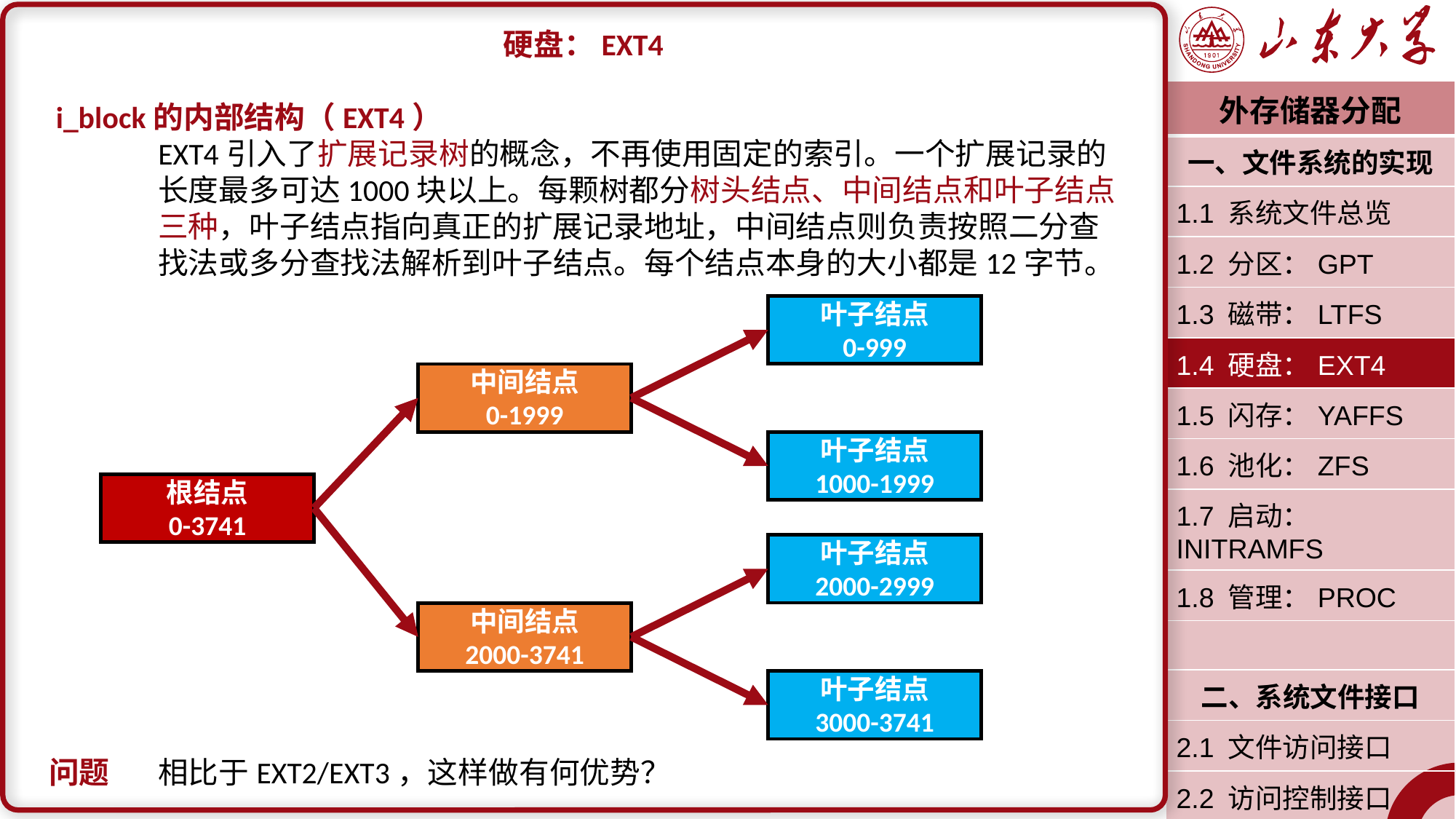

硬盘：EXT4

 i_block的内部结构（EXT4）
	EXT4引入了扩展记录树的概念，不再使用固定的索引。一个扩展记录的	长度最多可达1000块以上。每颗树都分树头结点、中间结点和叶子结点	三种，叶子结点指向真正的扩展记录地址，中间结点则负责按照二分查	找法或多分查找法解析到叶子结点。每个结点本身的大小都是12字节。

问题	相比于EXT2/EXT3，这样做有何优势？
| 外存储器分配 |
| --- |
| 一、文件系统的实现 |
| 1.1 系统文件总览 |
| 1.2 分区：GPT |
| 1.3 磁带：LTFS |
| 1.4 硬盘：EXT4 |
| 1.5 闪存：YAFFS |
| 1.6 池化：ZFS |
| 1.7 启动：INITRAMFS |
| 1.8 管理：PROC |
|  |
| 二、系统文件接口 |
| 2.1 文件访问接口 |
| 2.2 访问控制接口 |
| 潘润宇 2023.04 |
叶子结点
0-999
中间结点
0-1999
叶子结点
1000-1999
根结点
0-3741
叶子结点
2000-2999
中间结点
2000-3741
叶子结点
3000-3741